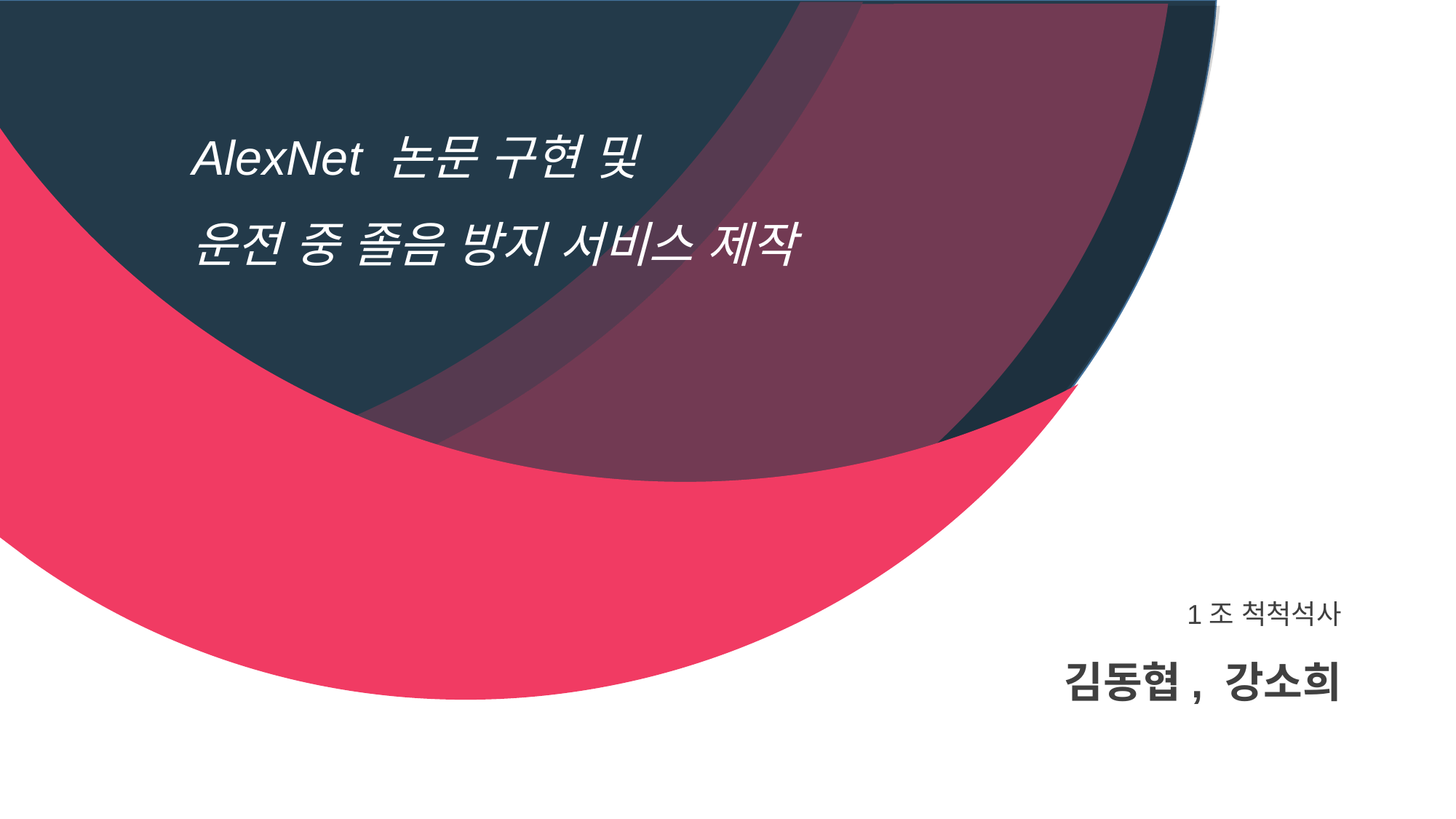

AlexNet 논문 구현 및
운전 중 졸음 방지 서비스 제작
1조 척척석사
김동협, 강소희